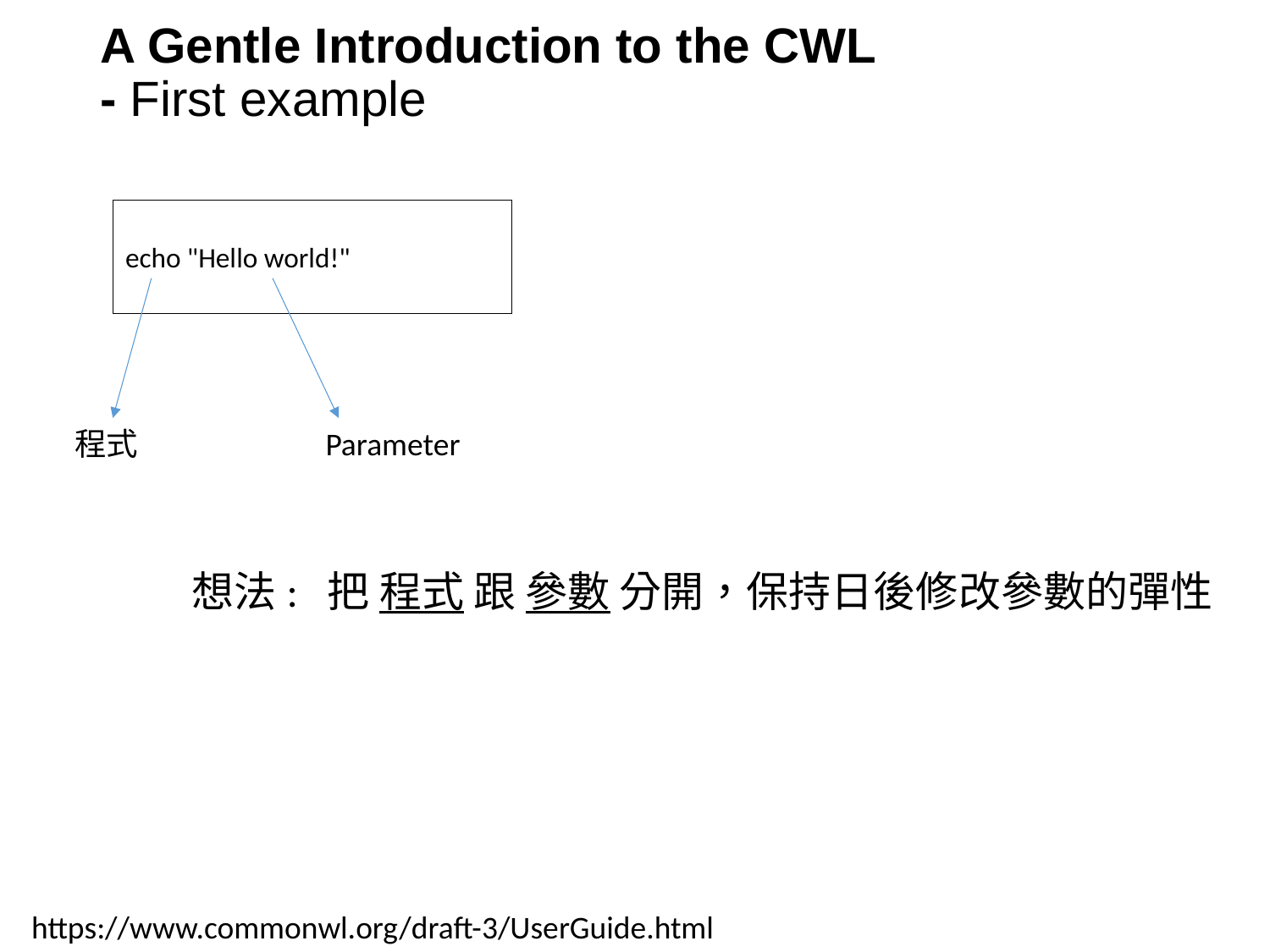

# A Gentle Introduction to the CWL - First example

echo "Hello world!"

程式
Parameter
想法:  把 程式 跟 參數 分開，保持日後修改參數的彈性
https://www.commonwl.org/draft-3/UserGuide.html